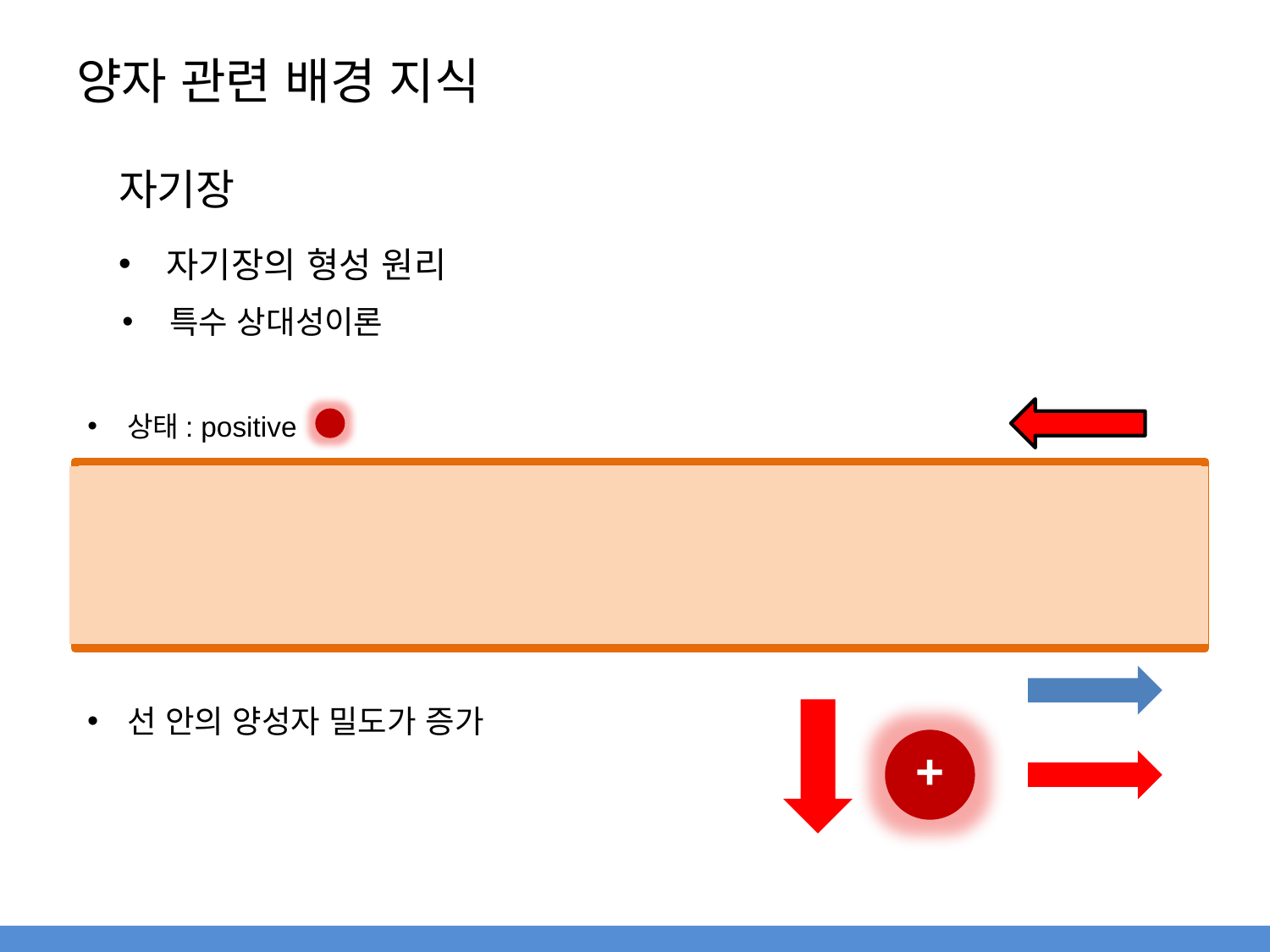

# 양자 관련 배경 지식
자기장
자기장의 형성 원리
특수 상대성이론
상태: positive

선 안의 양성자 밀도가 증가

+